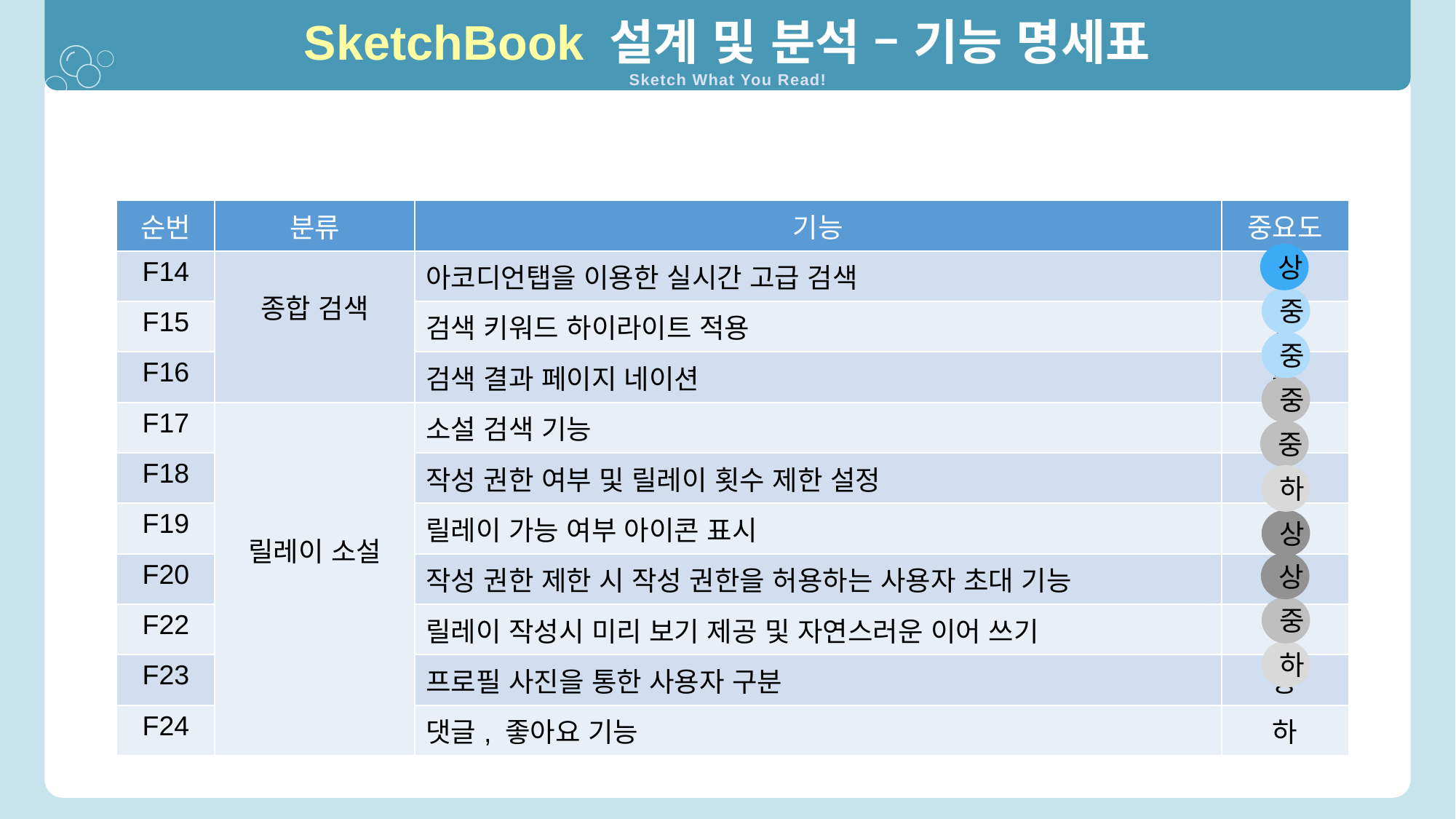

SketchBook 설계 및 분석 – 기능 명세표
Sketch What You Read!

| 순번 | 분류 | 기능 | 중요도 |
| --- | --- | --- | --- |
| F14 | 종합 검색 | 아코디언탭을 이용한 실시간 고급 검색 | 상 |
| F15 |  | 검색 키워드 하이라이트 적용 | 중 |
| F16 |  | 검색 결과 페이지 네이션 | 중 |
| F17 | 릴레이 소설 | 소설 검색 기능 | 중 |
| F18 |  | 작성 권한 여부 및 릴레이 횟수 제한 설정 | 중 |
| F19 |  | 릴레이 가능 여부 아이콘 표시 |  |
| F20 |  | 작성 권한 제한 시 작성 권한을 허용하는 사용자 초대 기능 | 상 |
| F22 |  | 릴레이 작성시 미리 보기 제공 및 자연스러운 이어 쓰기 | 상 |
| F23 |  | 프로필 사진을 통한 사용자 구분 | 중 |
| F24 |  | 댓글, 좋아요 기능 | 하 |
상
중
중
중
중
하
상
상
중
하